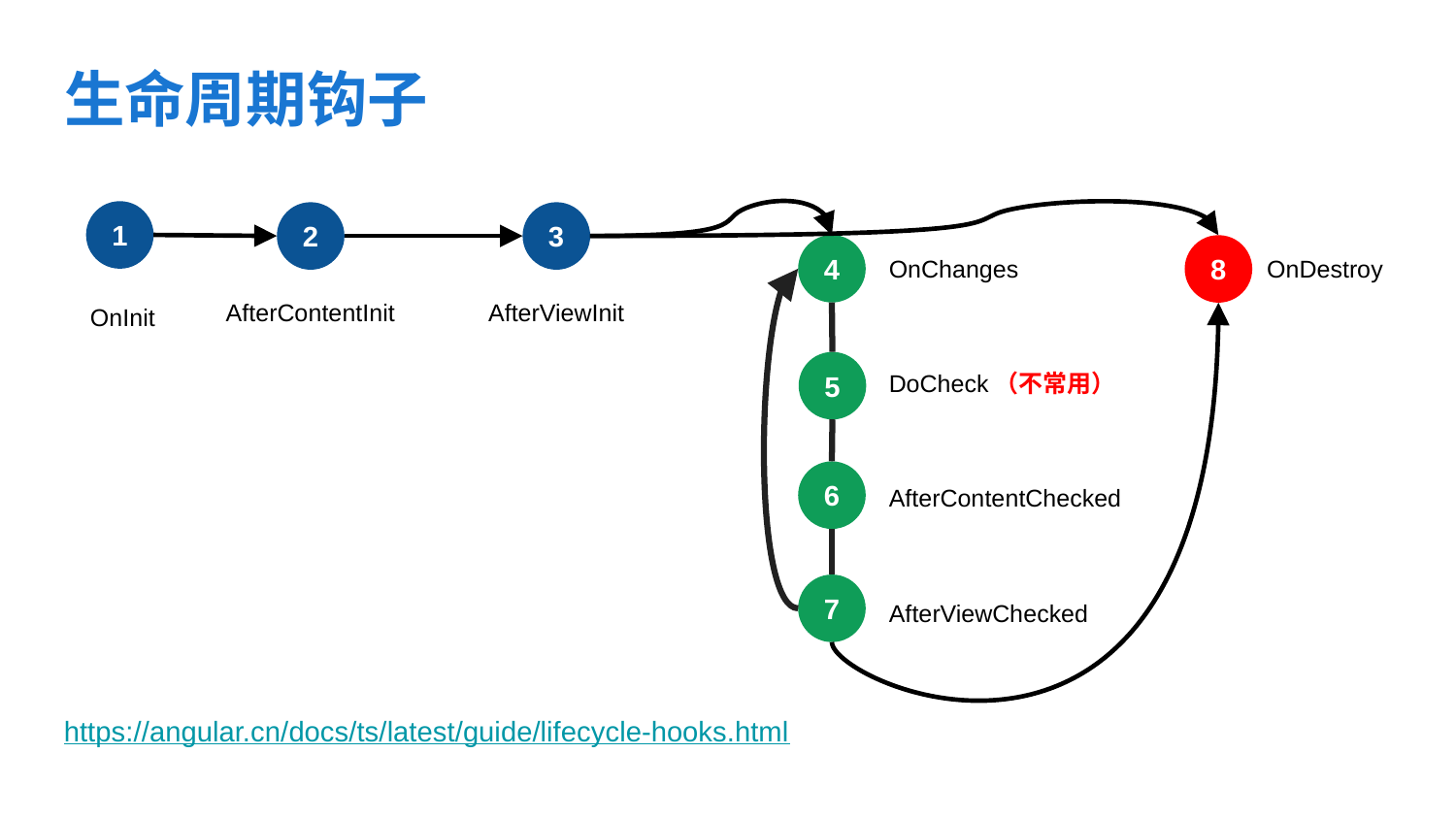

# 生命周期钩子
1
2
3
4
8
OnChanges
OnDestroy
AfterContentInit
AfterViewInit
OnInit
5
DoCheck（不常用）
6
AfterContentChecked
7
AfterViewChecked
https://angular.cn/docs/ts/latest/guide/lifecycle-hooks.html